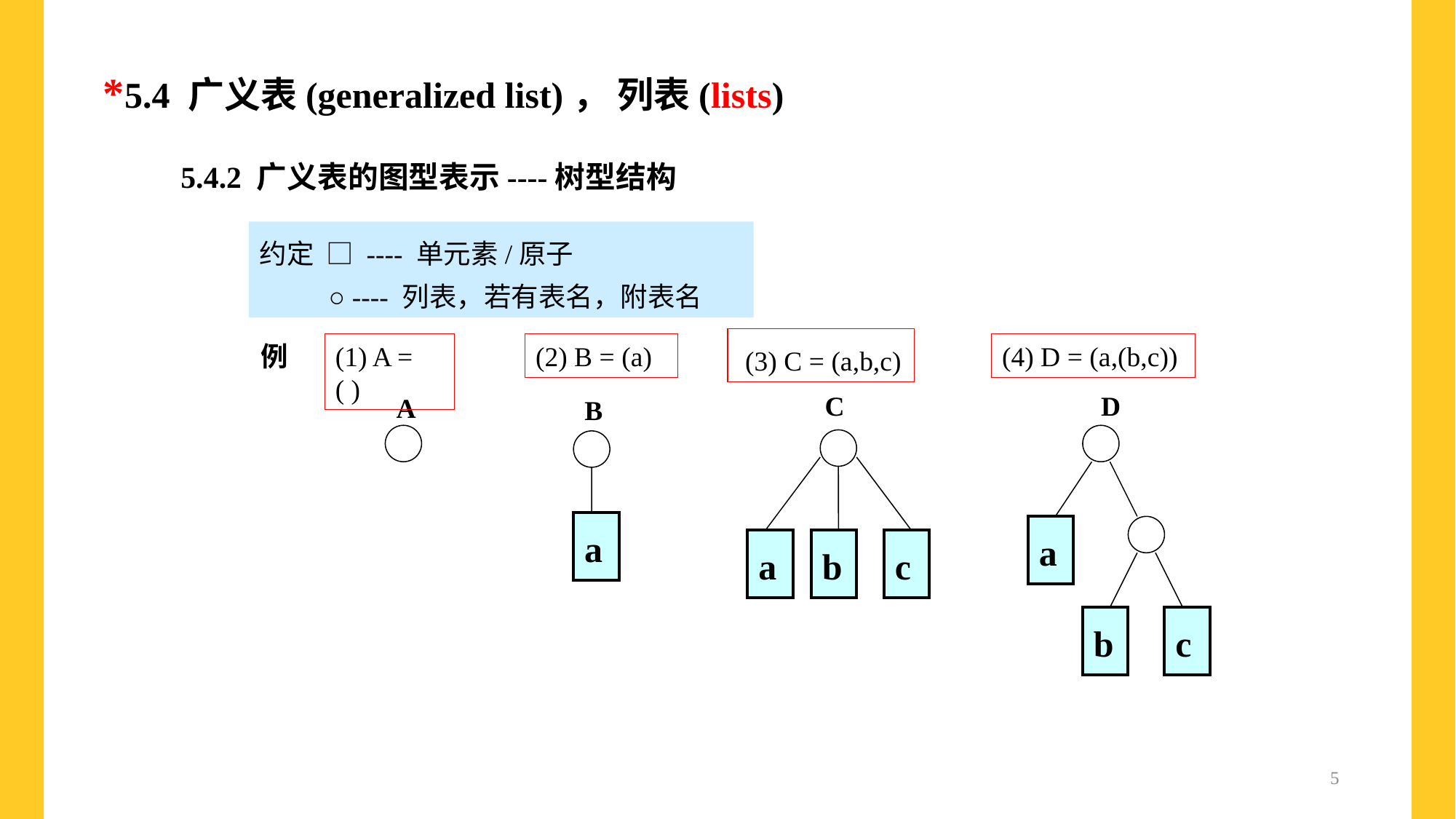

*5.4 广义表(generalized list)， 列表(lists)
5.4.2 广义表的图型表示----树型结构
约定  □ ---- 单元素/原子
          ○ ---- 列表，若有表名，附表名
 (3) C = (a,b,c)
(1) A = ( )
例
(2) B = (a)
(4) D = (a,(b,c))
C
D
A
B

| a |
| --- |
| a |
| --- |

| a |
| --- |
| b |
| --- |
| c |
| --- |

| b |
| --- |
| c |
| --- |
5